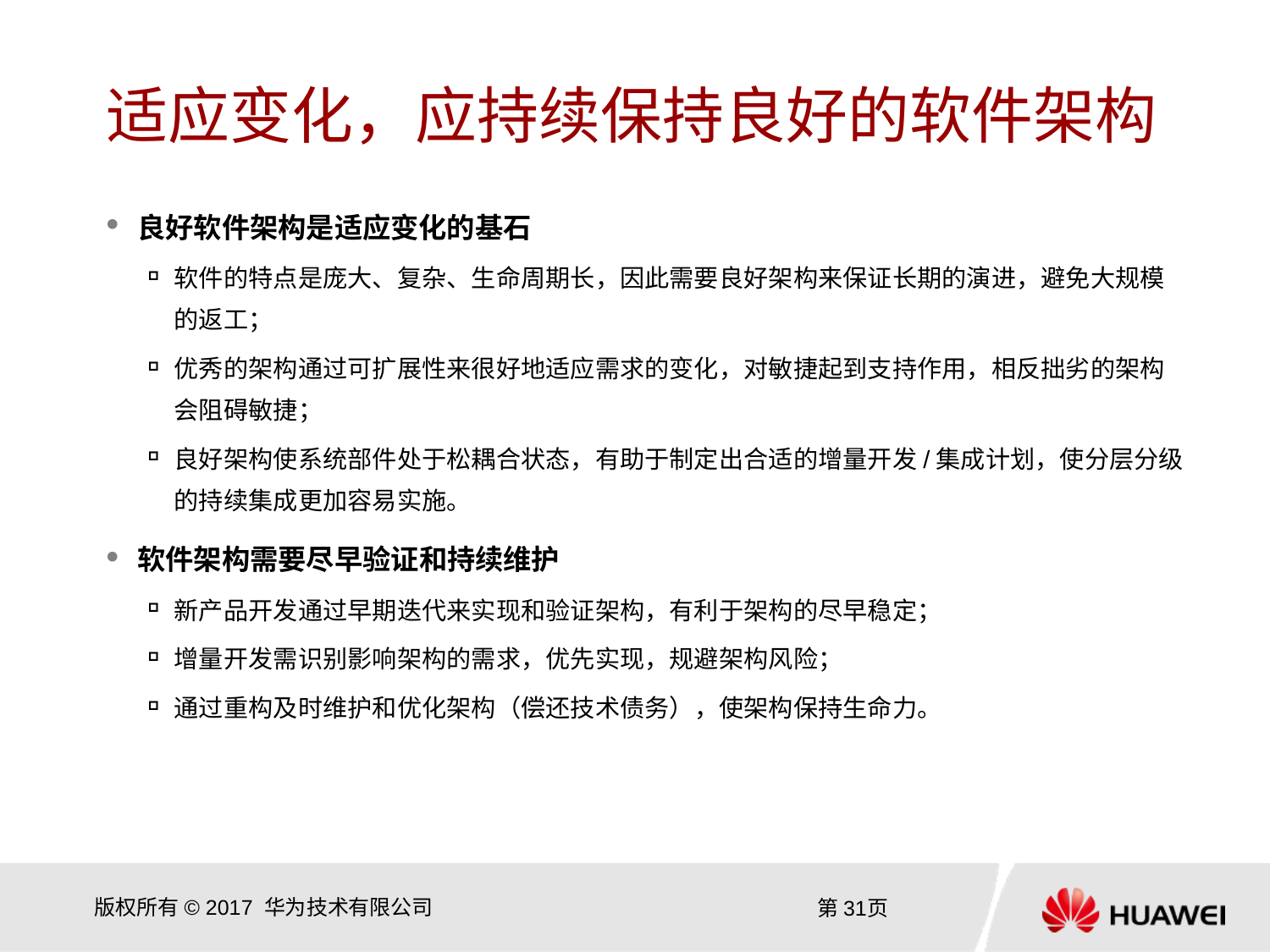

# 适应变化，应持续保持良好的软件架构

良好软件架构是适应变化的基石
软件的特点是庞大、复杂、生命周期长，因此需要良好架构来保证长期的演进，避免大规模的返工；
优秀的架构通过可扩展性来很好地适应需求的变化，对敏捷起到支持作用，相反拙劣的架构会阻碍敏捷；
良好架构使系统部件处于松耦合状态，有助于制定出合适的增量开发/集成计划，使分层分级的持续集成更加容易实施。
软件架构需要尽早验证和持续维护
新产品开发通过早期迭代来实现和验证架构，有利于架构的尽早稳定；
增量开发需识别影响架构的需求，优先实现，规避架构风险；
通过重构及时维护和优化架构（偿还技术债务），使架构保持生命力。